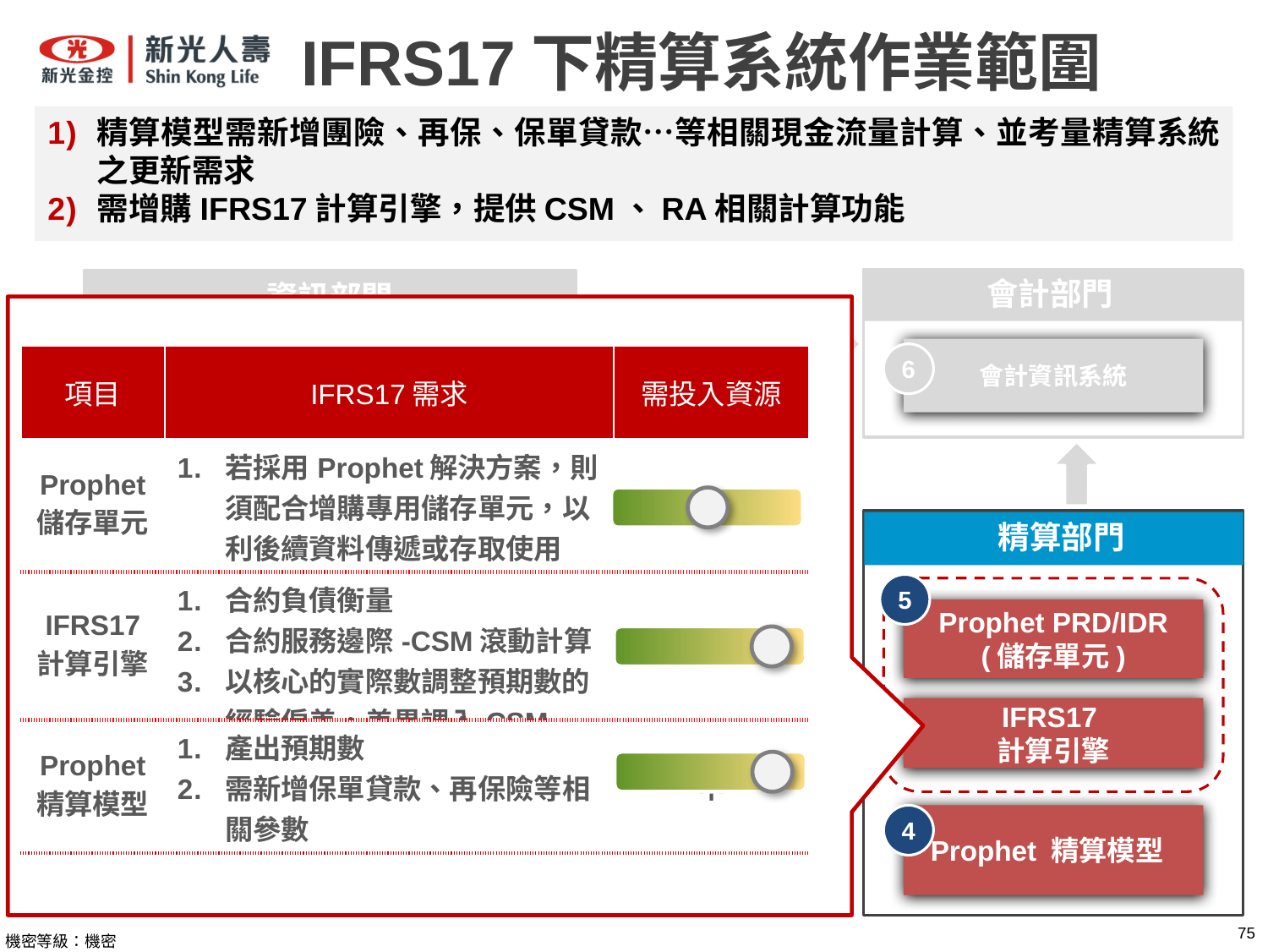

IFRS17下精算系統作業範圍
精算模型需新增團險、再保、保單貸款…等相關現金流量計算、並考量精算系統之更新需求
需增購IFRS17計算引擎，提供CSM、RA相關計算功能
會計部門

資訊部門

每日帳務 及 費用資料
核心
系統
會計資訊系統
1
6
3
| 項目 | IFRS17需求 | 需投入資源 |
| --- | --- | --- |
| Prophet 儲存單元 | 若採用Prophet解決方案，則須配合增購專用儲存單元，以利後續資料傳遞或存取使用 | 高 |
| IFRS17 計算引擎 | 合約負債衡量 合約服務邊際-CSM滾動計算 以核心的實際數調整預期數的經驗偏差，差異調入CSM | 高 |
| Prophet 精算模型 | 產出預期數 需新增保單貸款、再保險等相關參數 | 中 |

IFRS17
Data Hub

 精算部門

5

決算環境
Prophet PRD/IDR
(儲存單元)

IFRS17
計算引擎

2

費用
暨
預算
系統

Prophet 精算模型
4
既有系統
待建置